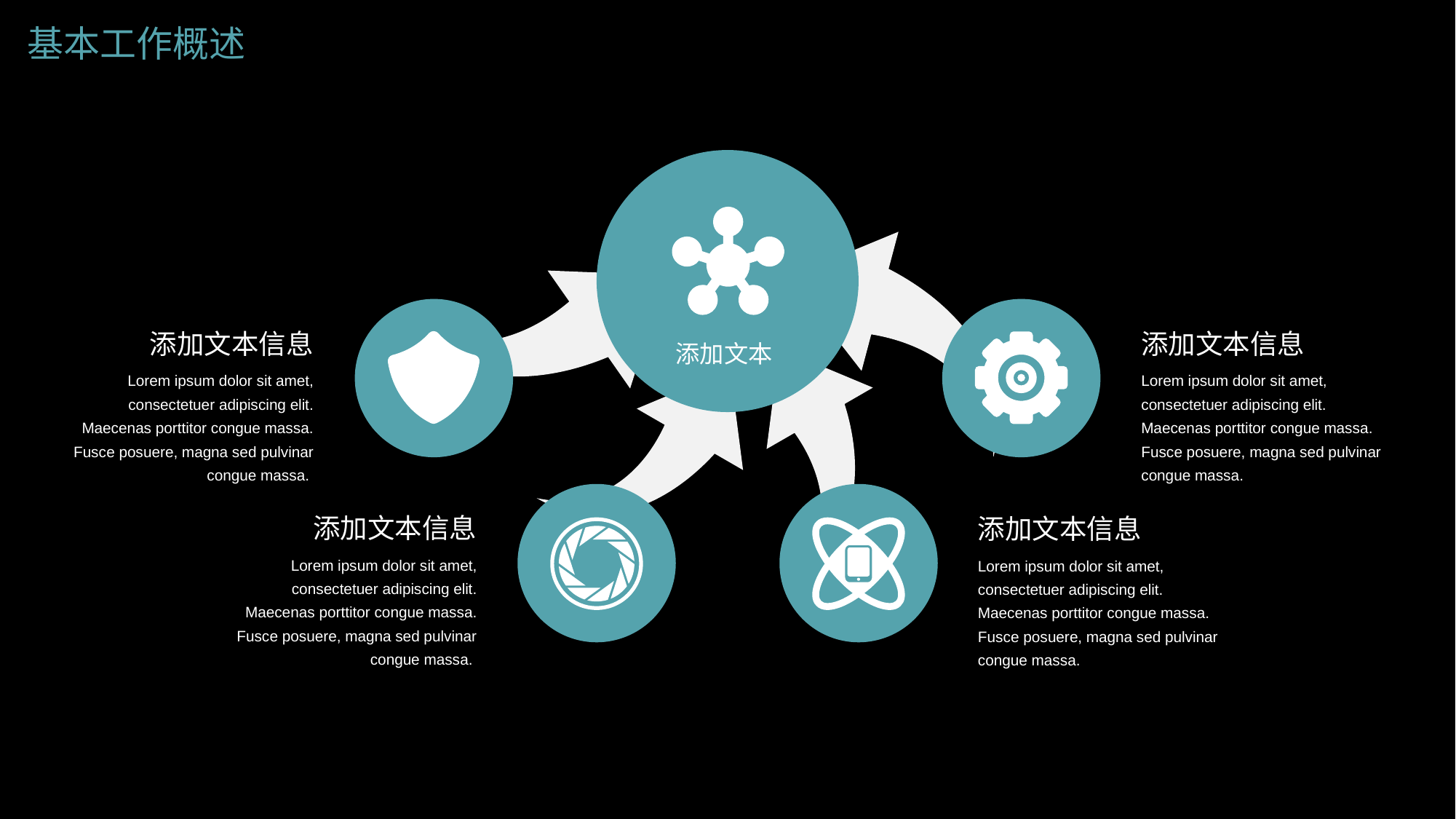

基本工作概述

添加文本信息
添加文本信息

添加文本
Lorem ipsum dolor sit amet, consectetuer adipiscing elit. Maecenas porttitor congue massa. Fusce posuere, magna sed pulvinar congue massa.
Lorem ipsum dolor sit amet, consectetuer adipiscing elit. Maecenas porttitor congue massa. Fusce posuere, magna sed pulvinar congue massa.

添加文本信息
添加文本信息

Lorem ipsum dolor sit amet, consectetuer adipiscing elit. Maecenas porttitor congue massa. Fusce posuere, magna sed pulvinar congue massa.
Lorem ipsum dolor sit amet, consectetuer adipiscing elit. Maecenas porttitor congue massa. Fusce posuere, magna sed pulvinar congue massa.